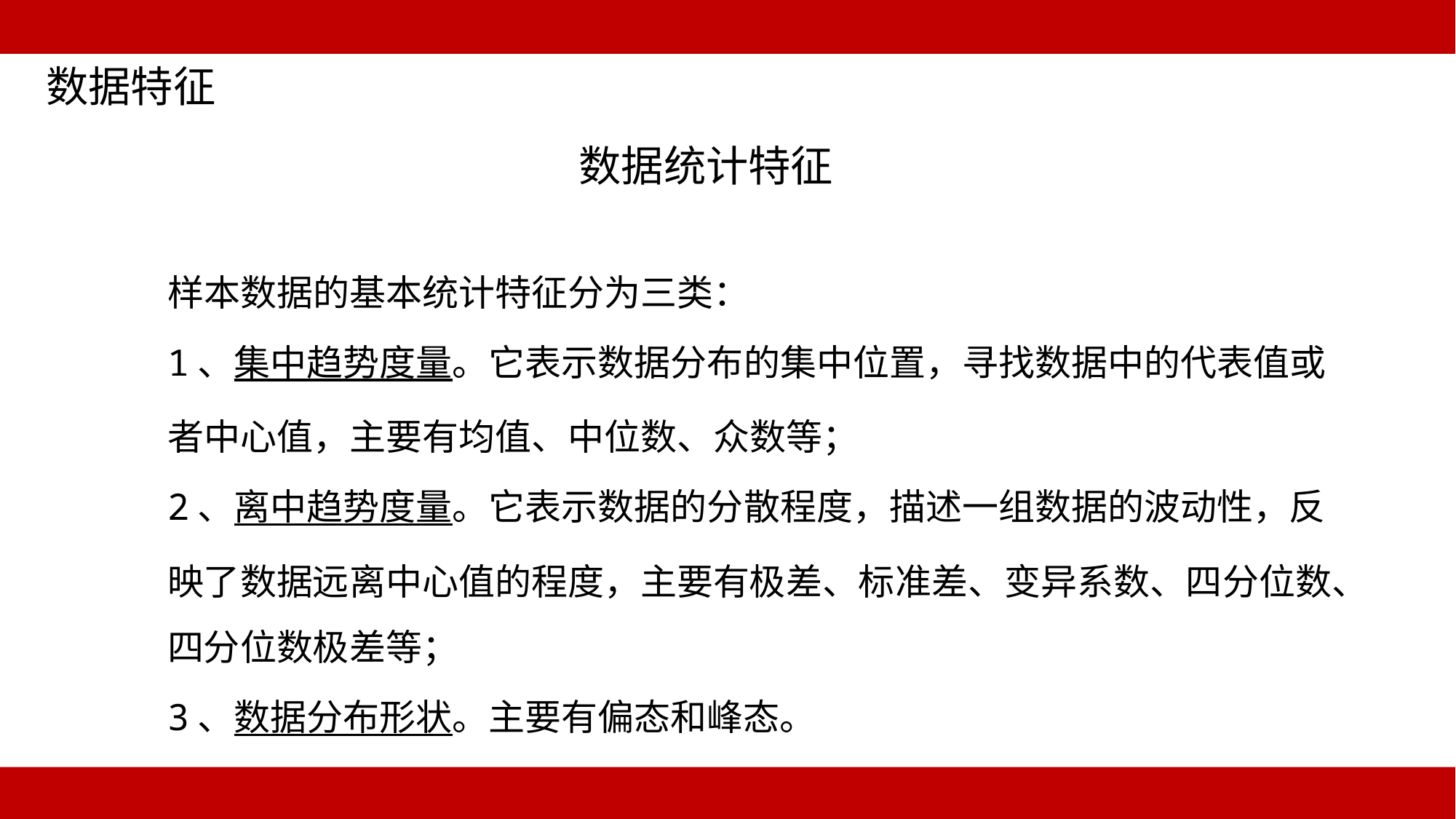

数据特征
数据统计特征
样本数据的基本统计特征分为三类：
1、集中趋势度量。它表示数据分布的集中位置，寻找数据中的代表值或者中心值，主要有均值、中位数、众数等；
2、离中趋势度量。它表示数据的分散程度，描述一组数据的波动性，反映了数据远离中心值的程度，主要有极差、标准差、变异系数、四分位数、四分位数极差等；
3、数据分布形状。主要有偏态和峰态。